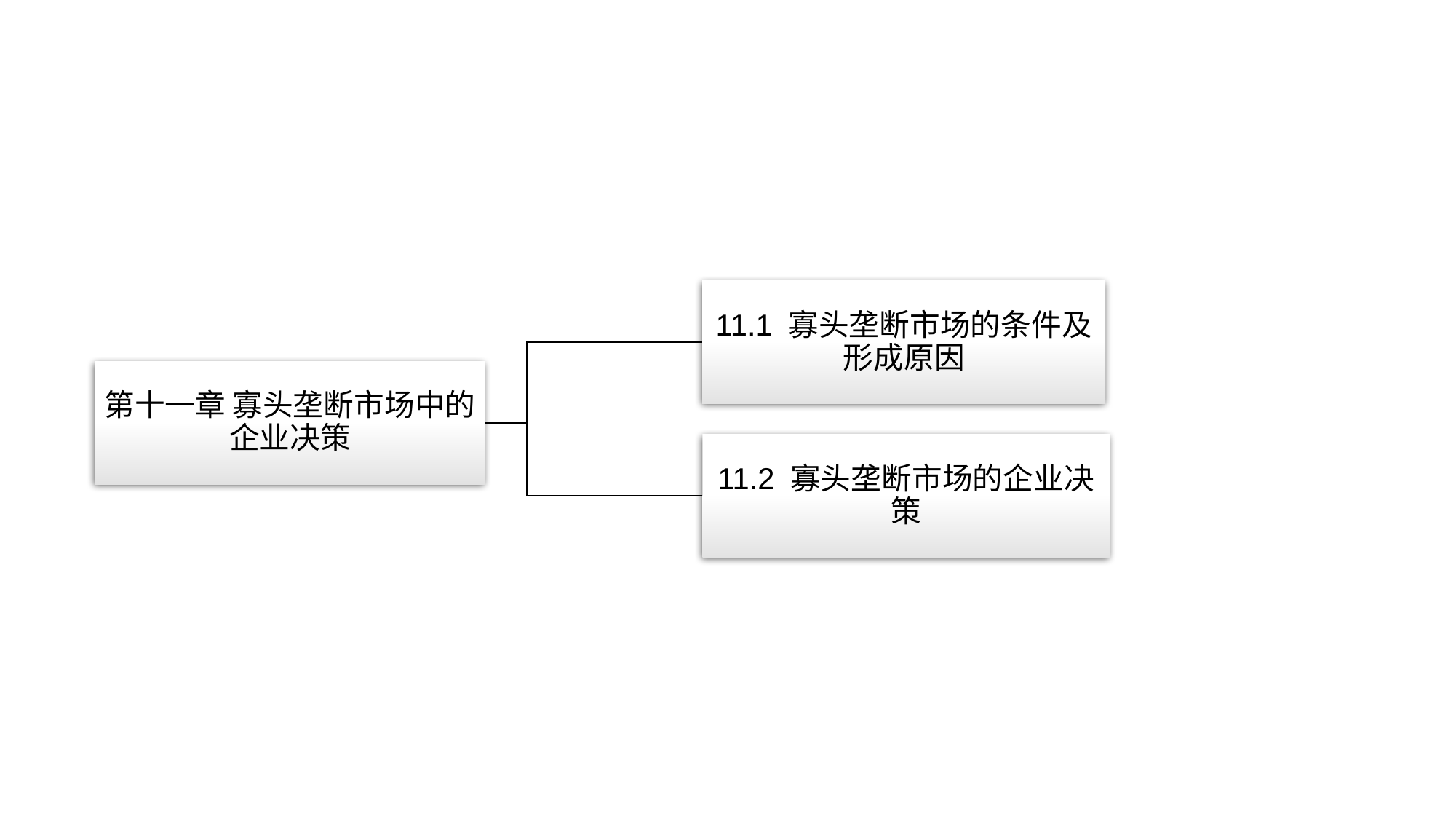

第十一章 寡头垄断市场中的企业决策
11.1 寡头垄断市场的条件及形成原因
11.2 寡头垄断市场的企业决策